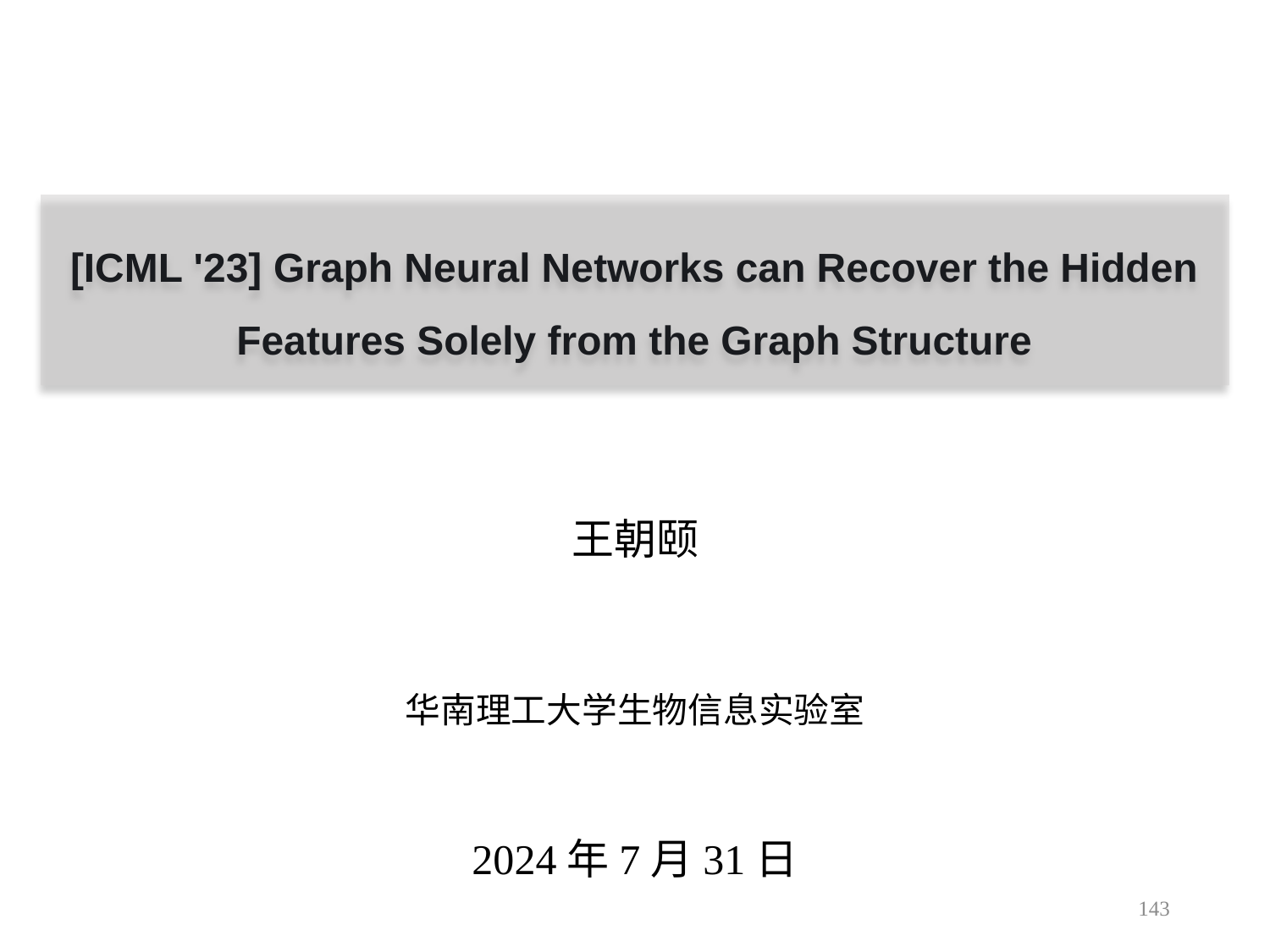

[ICML '23] Graph Neural Networks can Recover the Hidden Features Solely from the Graph Structure
王朝颐
华南理工大学生物信息实验室
2024年7月31日
143